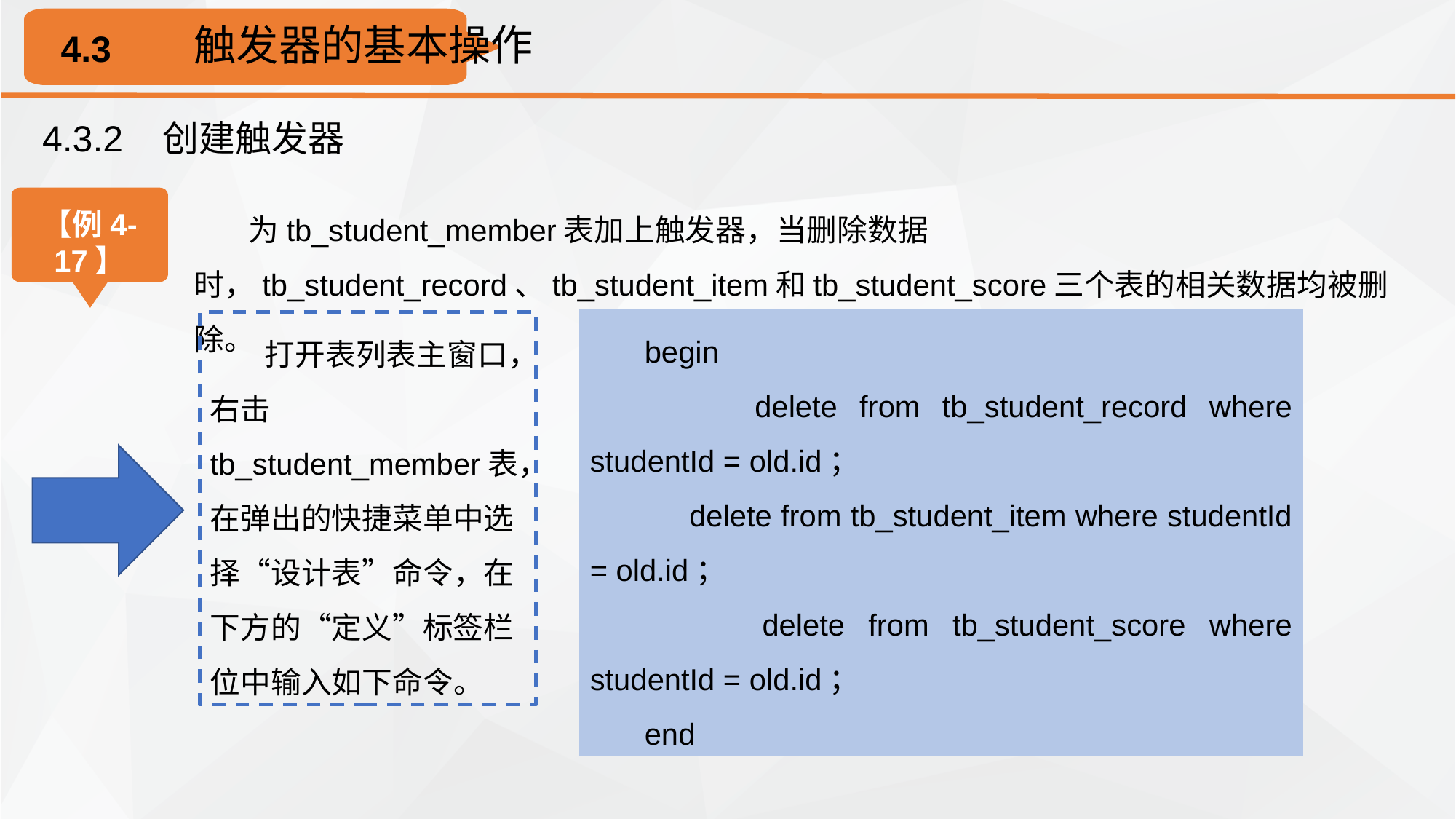

触发器的基本操作
4.3
4.3.2   创建触发器
【例4-17】
为tb_student_member表加上触发器，当删除数据时，tb_student_record、tb_student_item和tb_student_score三个表的相关数据均被删除。
begin
     delete from tb_student_record where studentId = old.id；
     delete from tb_student_item where studentId = old.id；
     delete from tb_student_score where studentId = old.id；
end
打开表列表主窗口，右击tb_student_member表，在弹出的快捷菜单中选择“设计表”命令，在下方的“定义”标签栏位中输入如下命令。